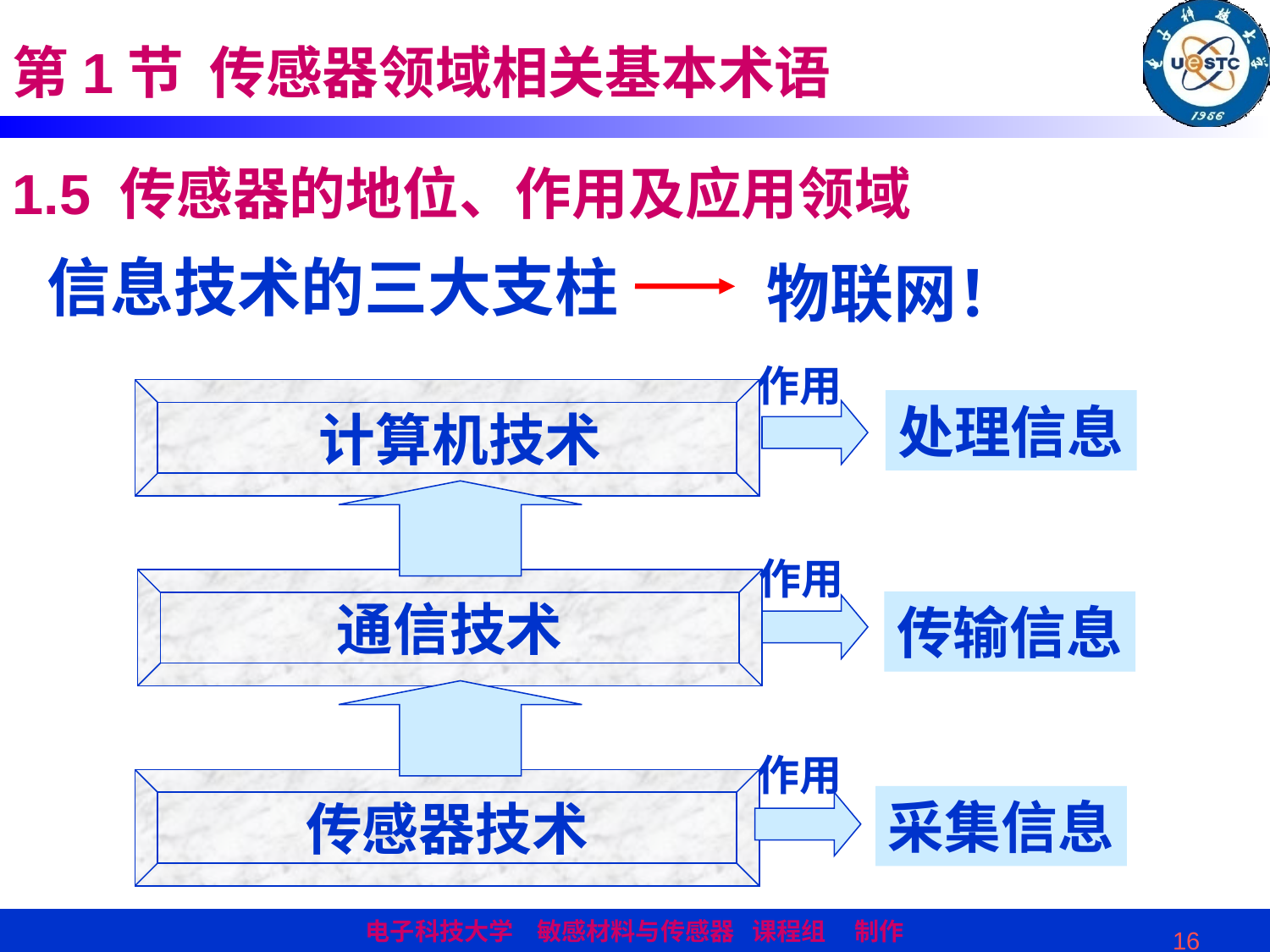

第1节  传感器领域相关基本术语
1.5 传感器的地位、作用及应用领域
信息技术的三大支柱
 物联网！

作用
 计算机技术
处理信息

作用
通信技术
传输信息

作用
传感器技术
采集信息

16